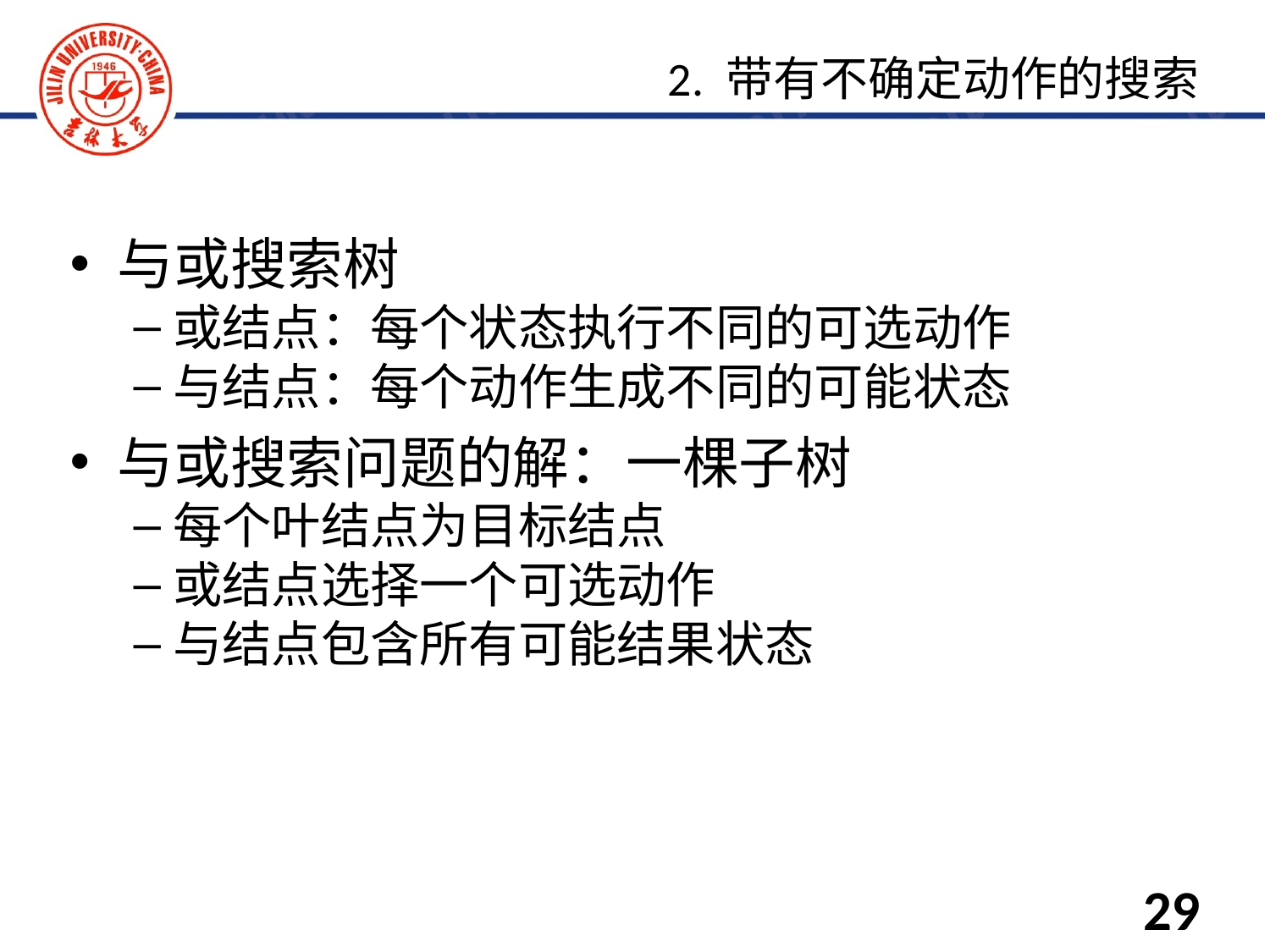

与或搜索树
或结点：每个状态执行不同的可选动作
与结点：每个动作生成不同的可能状态
与或搜索问题的解：一棵子树
每个叶结点为目标结点
或结点选择一个可选动作
与结点包含所有可能结果状态
2. 带有不确定动作的搜索
29